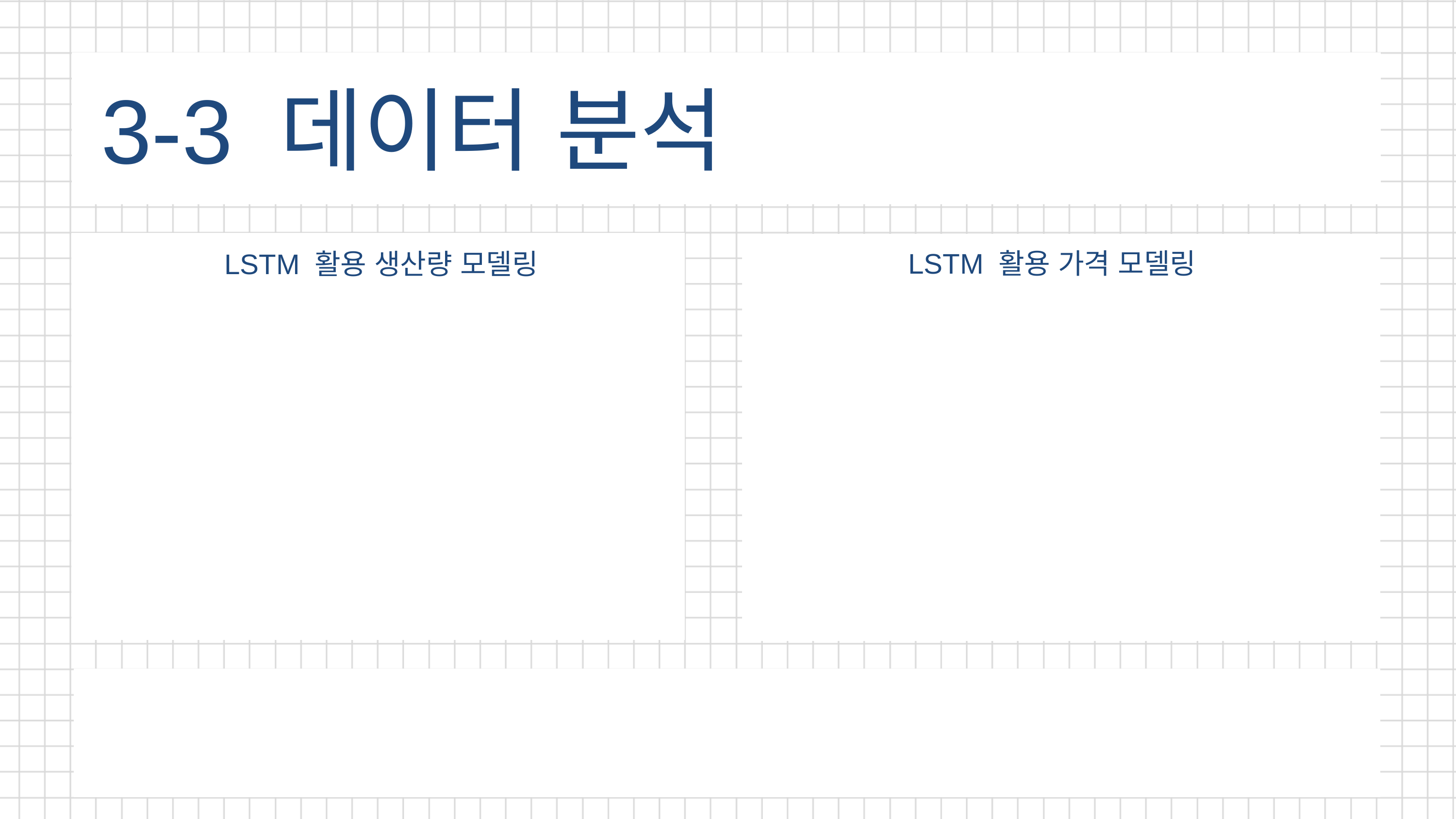

3-3 데이터 분석

LSTM 활용 가격 모델링
LSTM 활용 생산량 모델링